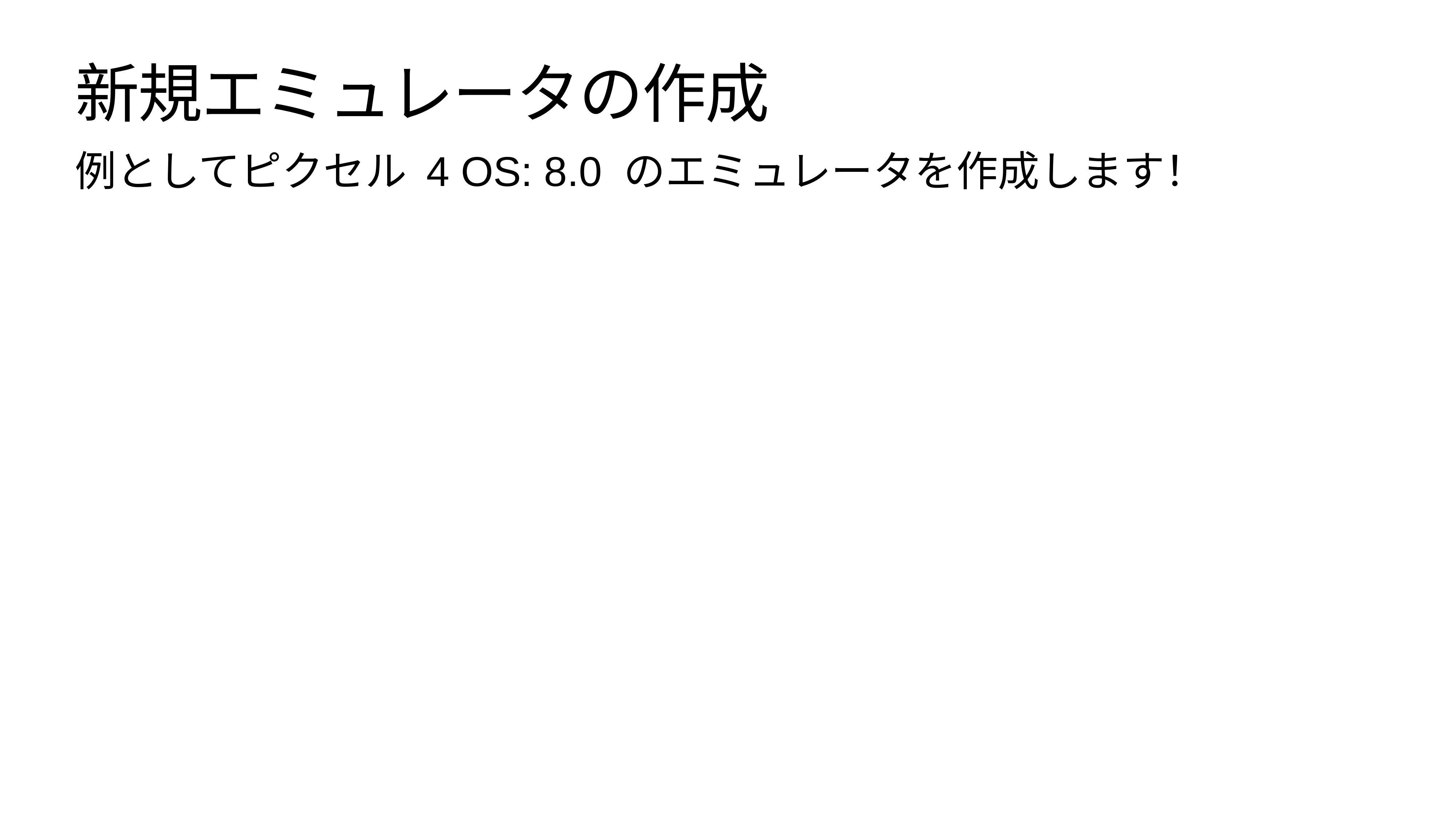

19
# 新規エミュレータの作成
例としてピクセル 4 OS: 8.0 のエミュレータを作成します！